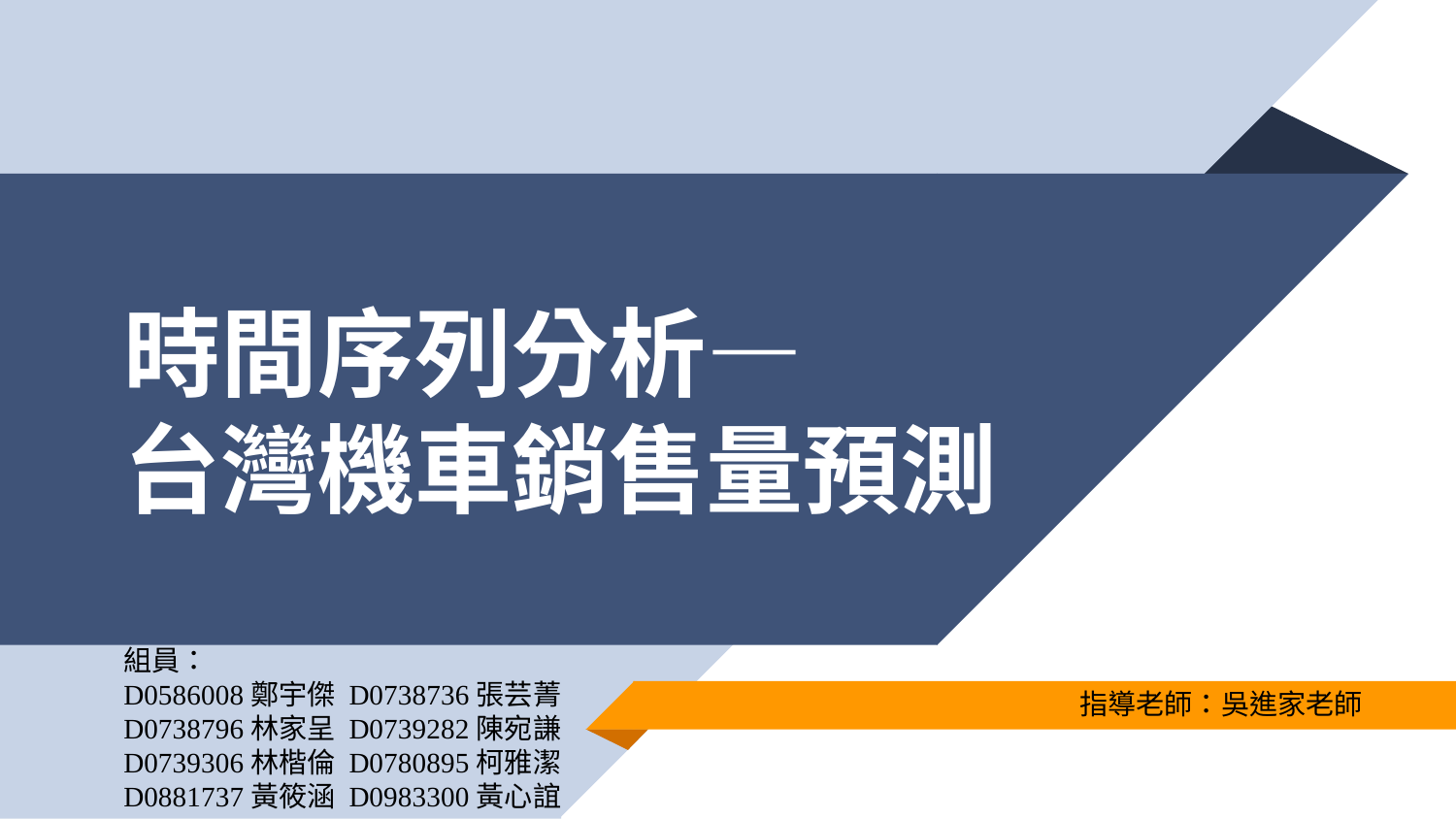

# 時間序列分析— 台灣機車銷售量預測
組員：
D0586008鄭宇傑 D0738736張芸菁
D0738796林家呈 D0739282陳宛謙D0739306林楷倫 D0780895柯雅潔D0881737黃筱涵 D0983300黃心誼
指導老師：吳進家老師